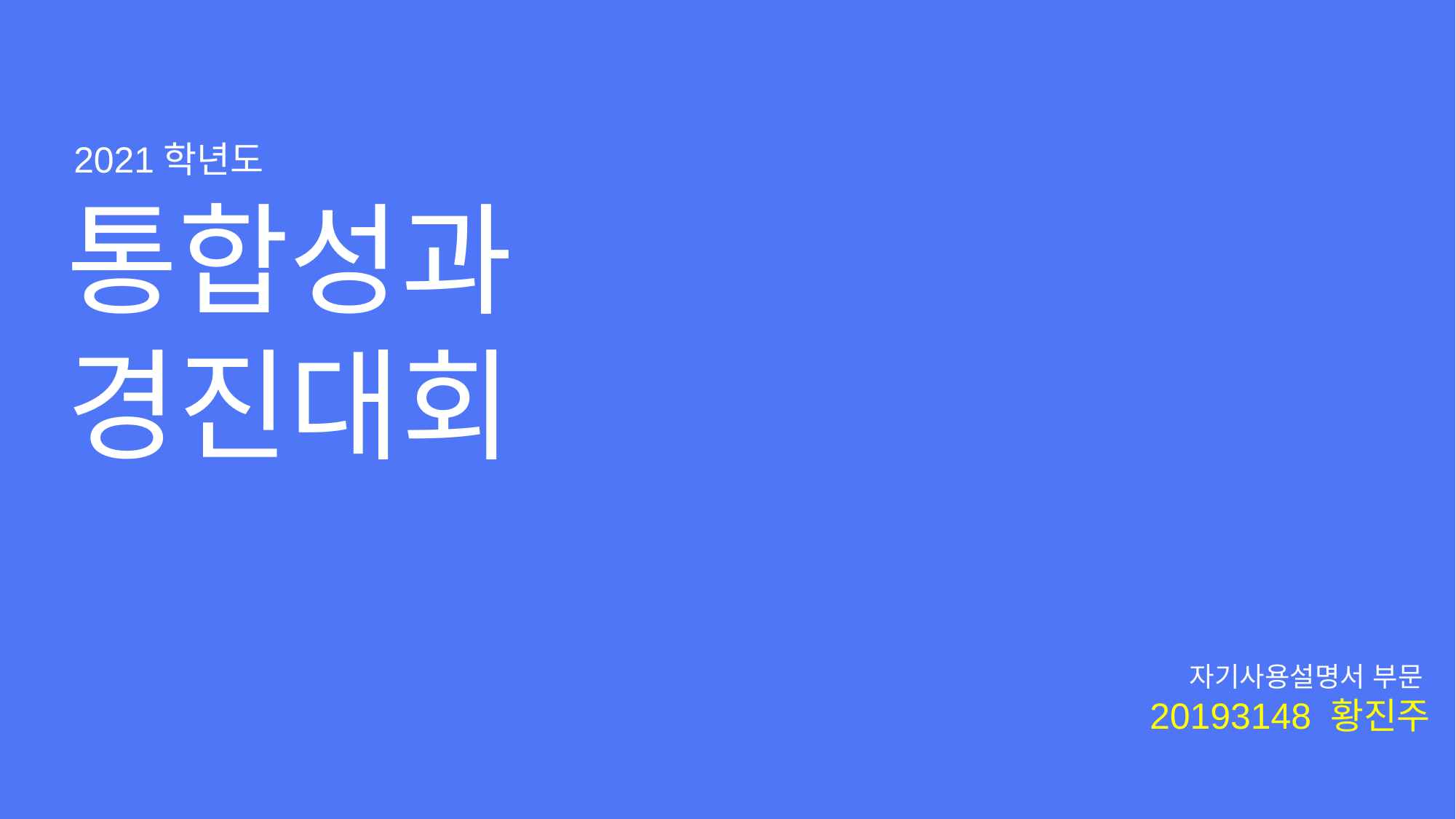

2021학년도
통합성과
경진대회
자기사용설명서 부문
20193148 황진주